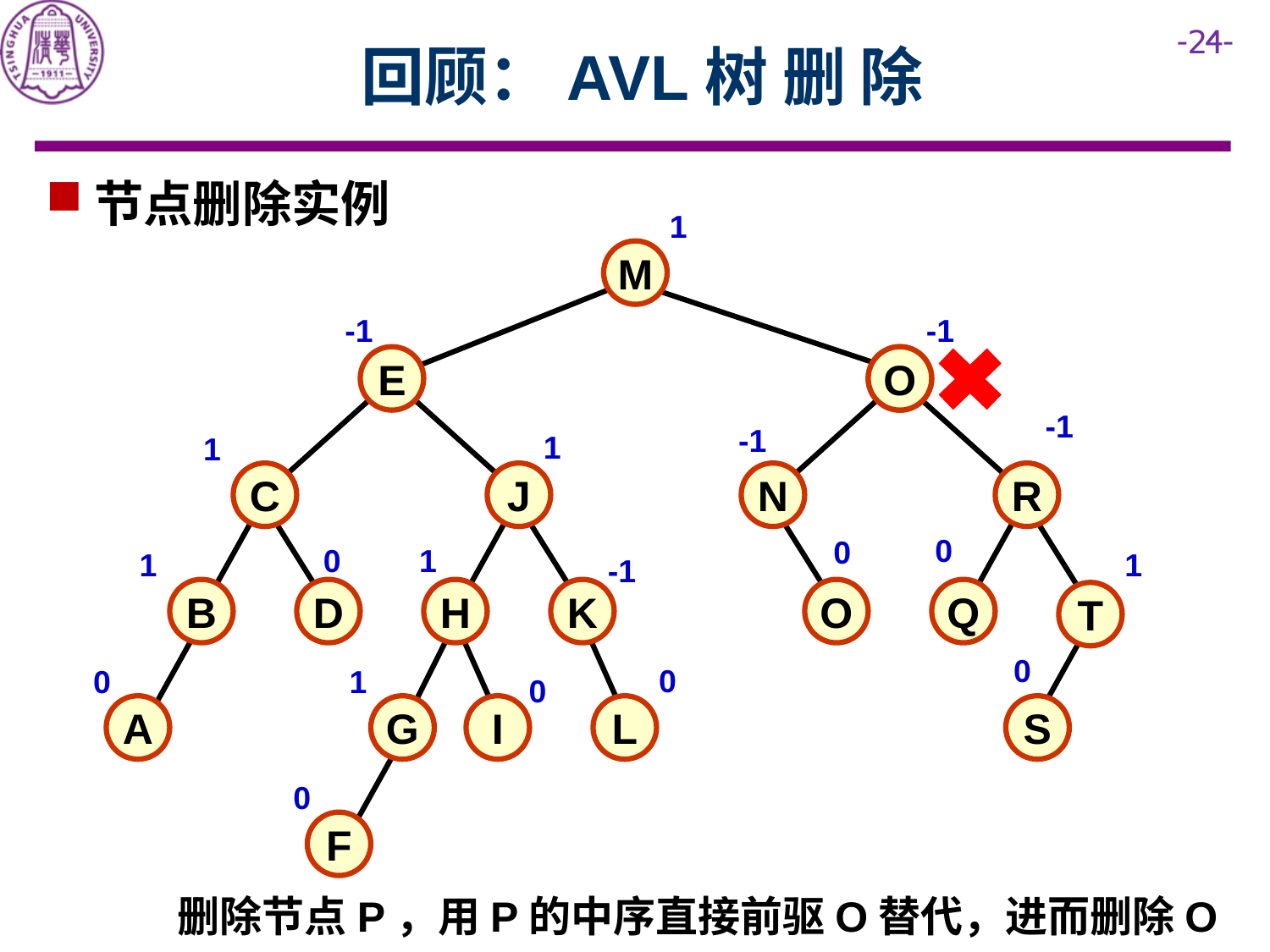

# 回顾：AVL树 删 除
节点删除实例
1
M

-1
-1

E
P
O

-1
-1
1
1
C
J
N
R

0
0
0
1
1
1
-1
B
D
H
K
O
Q
T

0
0
0
1
0
A
G
I
L
S

0
F
删除节点P，用P的中序直接前驱O替代，进而删除O